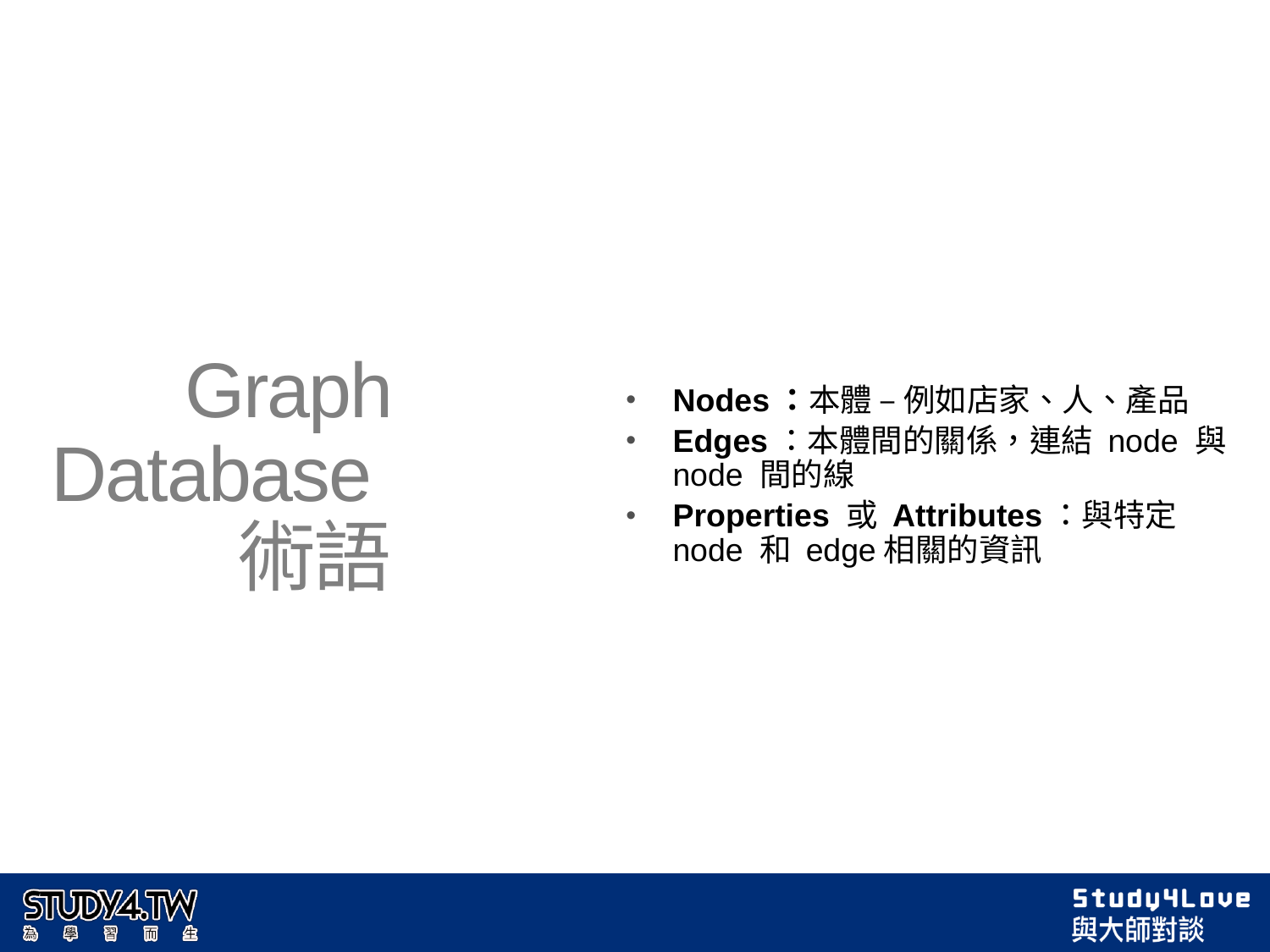

Graph Database
術語
Nodes：本體 – 例如店家、人、產品
Edges：本體間的關係，連結 node 與 node 間的線
Properties 或 Attributes：與特定 node 和 edge相關的資訊